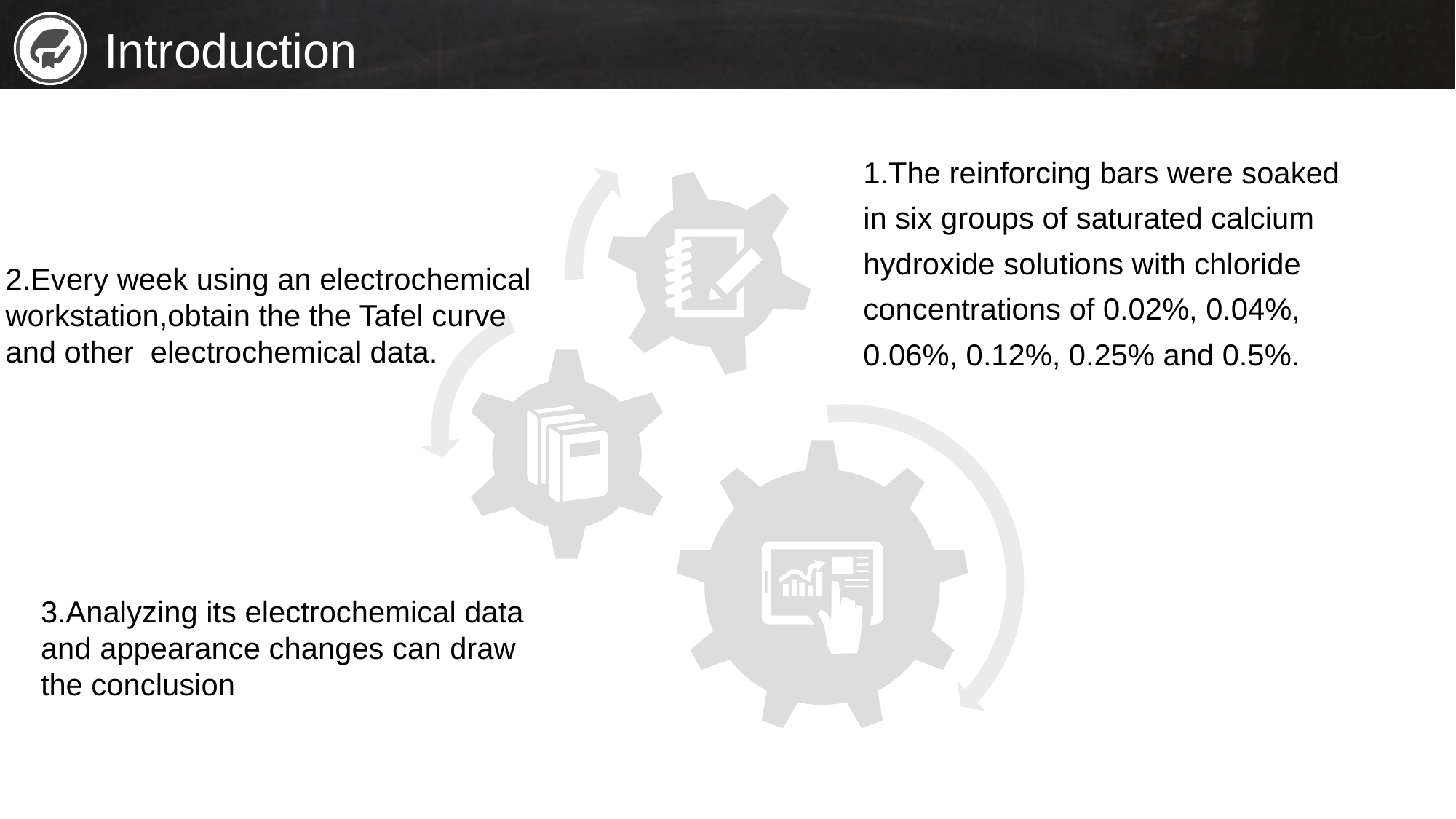

Introduction

1.The reinforcing bars were soaked in six groups of saturated calcium hydroxide solutions with chloride concentrations of 0.02%, 0.04%, 0.06%, 0.12%, 0.25% and 0.5%.

2.Every week using an electrochemical workstation,obtain the the Tafel curve and other  electrochemical data.

这里填写文字内容这里填写文字内容
这里填文内容里填写文字内容
这里填写这里填写文字内容

3.Analyzing its electrochemical data and appearance changes can draw the conclusion